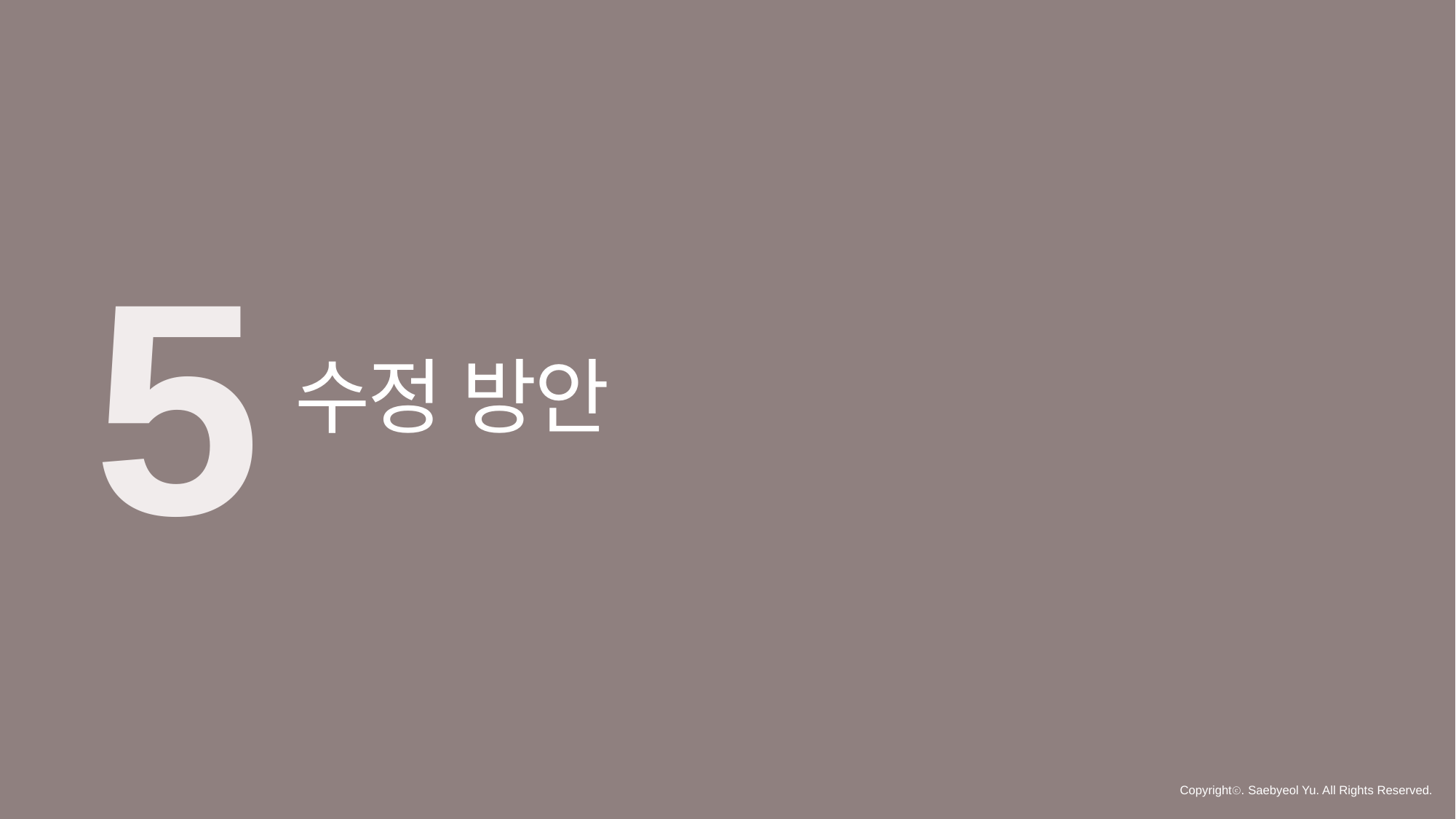

5
수정 방안
Copyrightⓒ. Saebyeol Yu. All Rights Reserved.